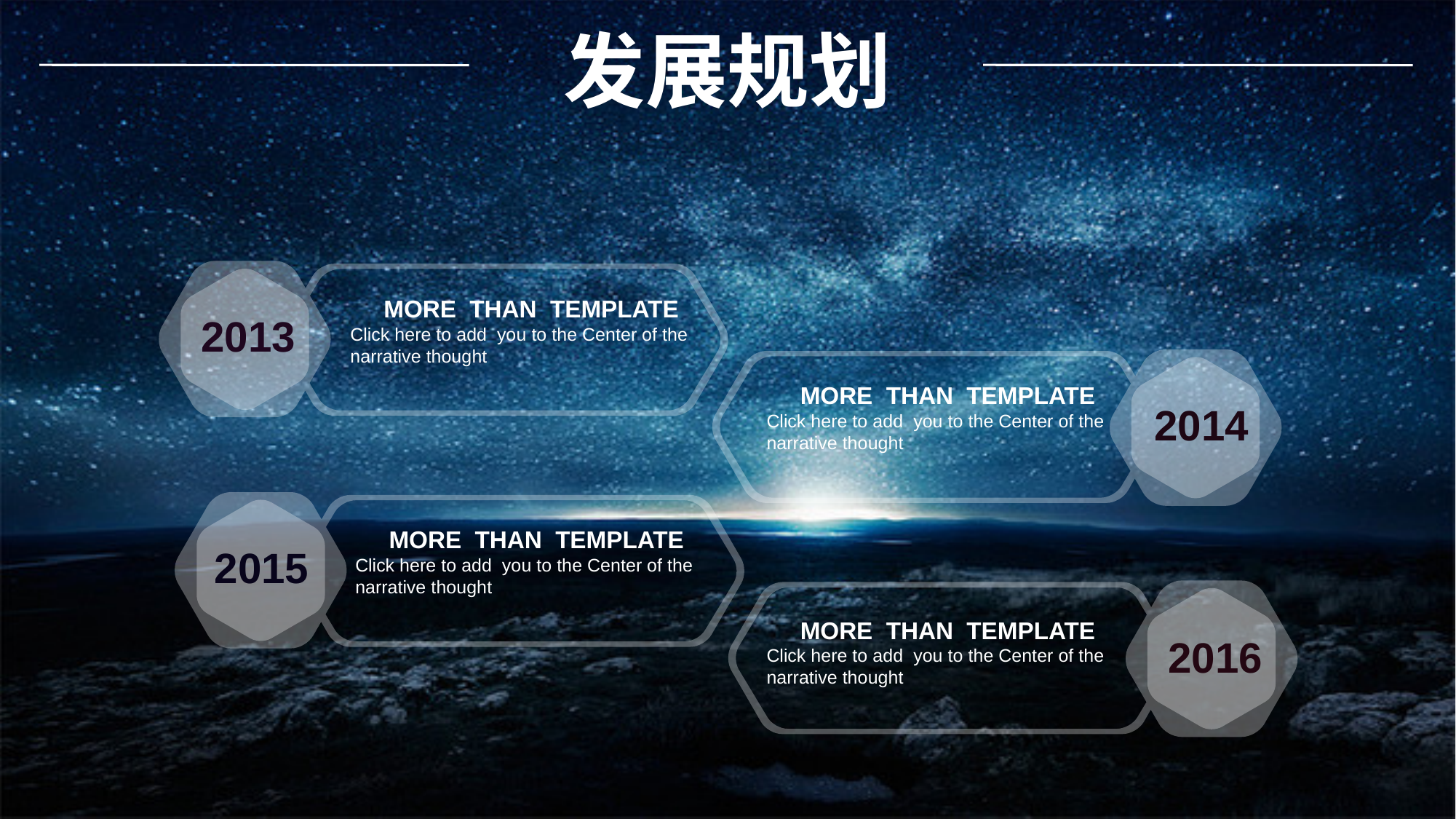

发展规划

     MORE  THAN  TEMPLATE
Click here to add  you to the Center of the
narrative thought

     2013

     MORE  THAN  TEMPLATE
Click here to add  you to the Center of the
narrative thought

     2014

     MORE  THAN  TEMPLATE
Click here to add  you to the Center of the
narrative thought

     2015

     MORE  THAN  TEMPLATE
Click here to add  you to the Center of the
narrative thought

     2016